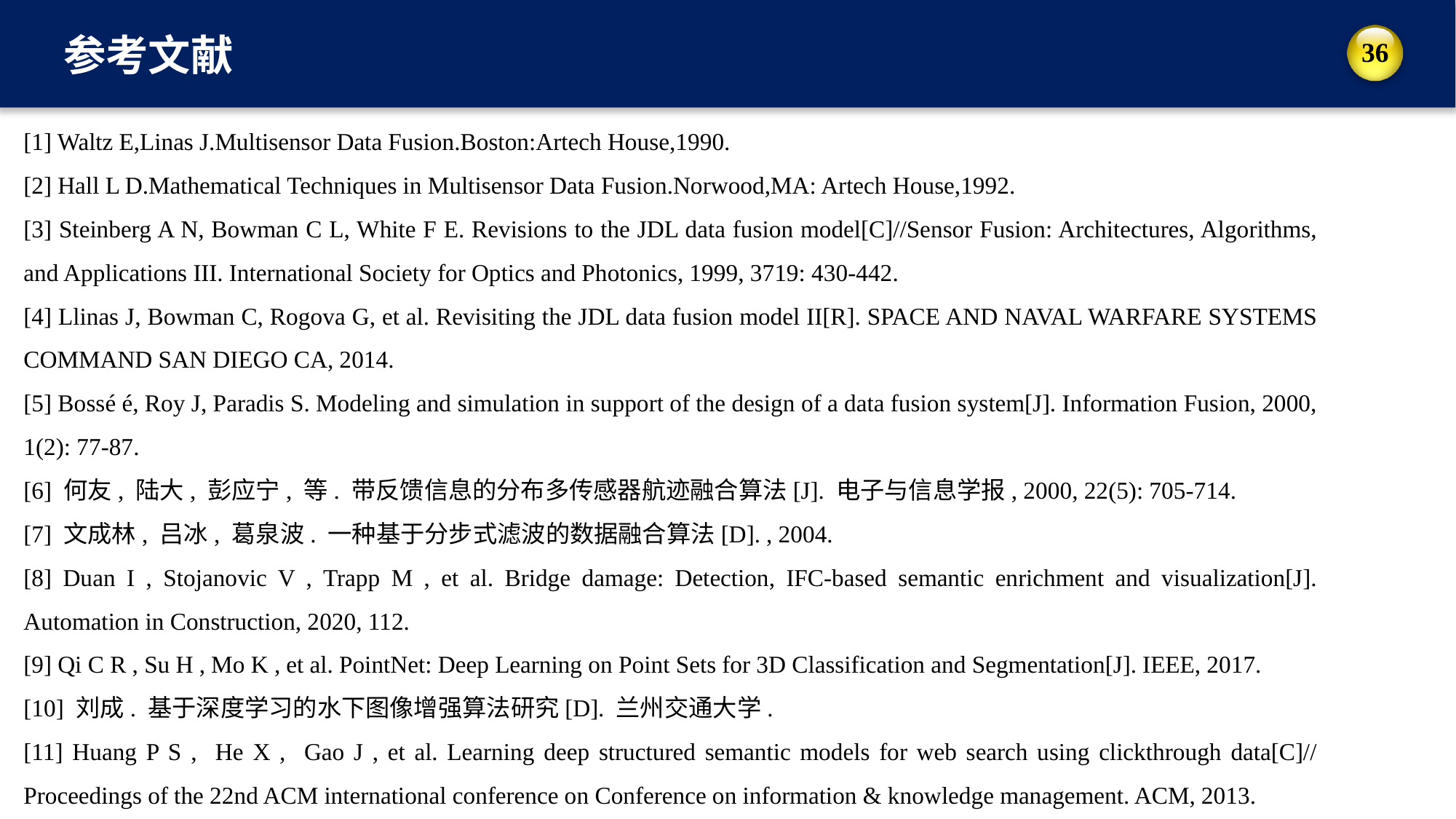

参考文献
[1] Waltz E,Linas J.Multisensor Data Fusion.Boston:Artech House,1990.
[2] Hall L D.Mathematical Techniques in Multisensor Data Fusion.Norwood,MA: Artech House,1992.
[3] Steinberg A N, Bowman C L, White F E. Revisions to the JDL data fusion model[C]//Sensor Fusion: Architectures, Algorithms, and Applications III. International Society for Optics and Photonics, 1999, 3719: 430-442.
[4] Llinas J, Bowman C, Rogova G, et al. Revisiting the JDL data fusion model II[R]. SPACE AND NAVAL WARFARE SYSTEMS COMMAND SAN DIEGO CA, 2014.
[5] Bossé é, Roy J, Paradis S. Modeling and simulation in support of the design of a data fusion system[J]. Information Fusion, 2000, 1(2): 77-87.
[6] 何友, 陆大, 彭应宁, 等. 带反馈信息的分布多传感器航迹融合算法[J]. 电子与信息学报, 2000, 22(5): 705-714.
[7] 文成林, 吕冰, 葛泉波. 一种基于分步式滤波的数据融合算法[D]. , 2004.
[8] Duan I , Stojanovic V , Trapp M , et al. Bridge damage: Detection, IFC-based semantic enrichment and visualization[J]. Automation in Construction, 2020, 112.
[9] Qi C R , Su H , Mo K , et al. PointNet: Deep Learning on Point Sets for 3D Classification and Segmentation[J]. IEEE, 2017.
[10] 刘成. 基于深度学习的水下图像增强算法研究[D]. 兰州交通大学.
[11] Huang P S ,  He X ,  Gao J , et al. Learning deep structured semantic models for web search using clickthrough data[C]// Proceedings of the 22nd ACM international conference on Conference on information & knowledge management. ACM, 2013.